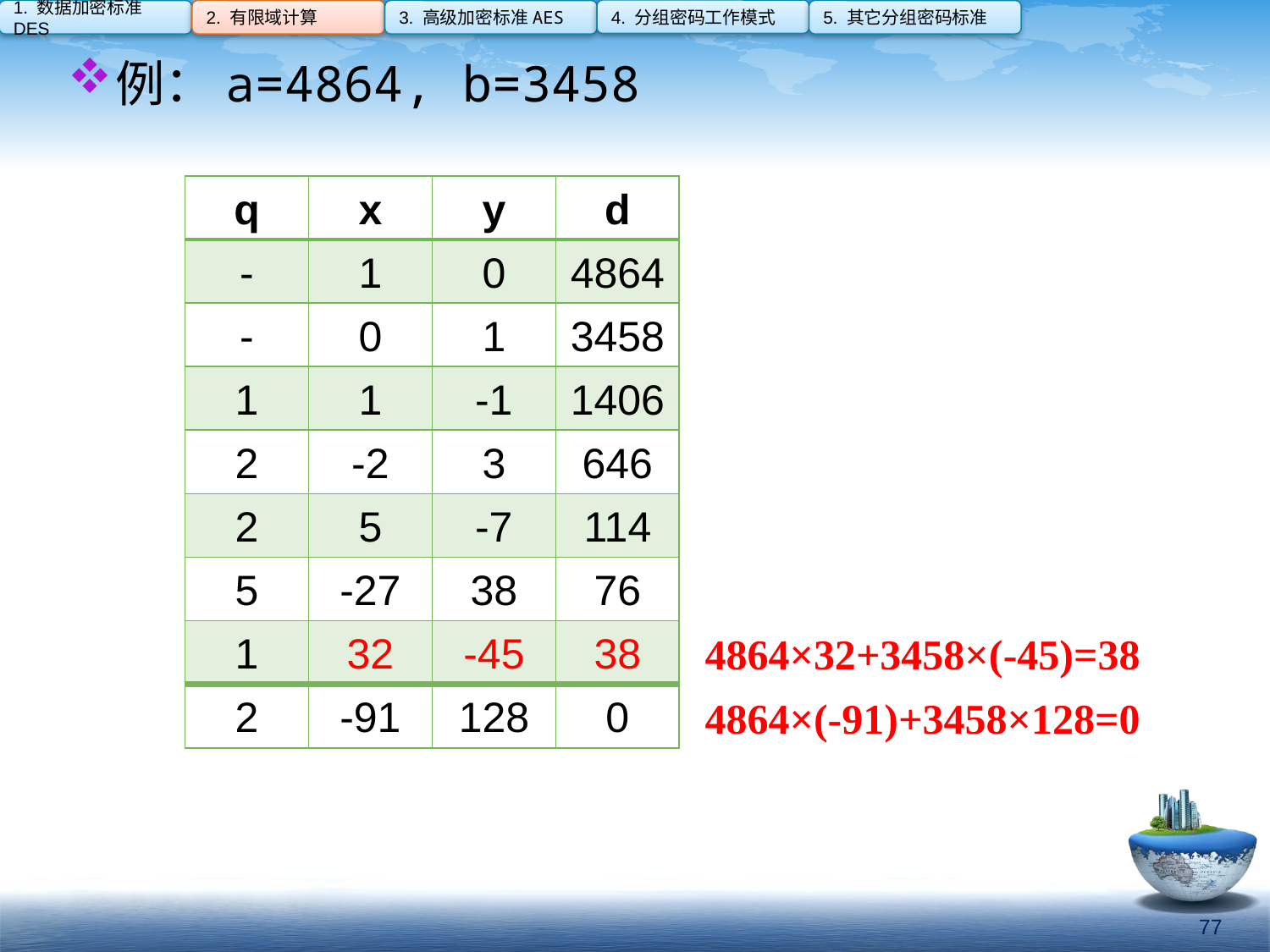

4. 分组密码工作模式
1. 数据加密标准DES
2. 有限域计算
3. 高级加密标准AES
5. 其它分组密码标准
例：a=4864, b=3458
| q | x | y | d |
| --- | --- | --- | --- |
| - | 1 | 0 | 4864 |
| - | 0 | 1 | 3458 |
| 1 | 1 | -1 | 1406 |
| 2 | -2 | 3 | 646 |
| 2 | 5 | -7 | 114 |
| 5 | -27 | 38 | 76 |
| 1 | 32 | -45 | 38 |
| 2 | -91 | 128 | 0 |
4864×32+3458×(-45)=38
4864×(-91)+3458×128=0
77